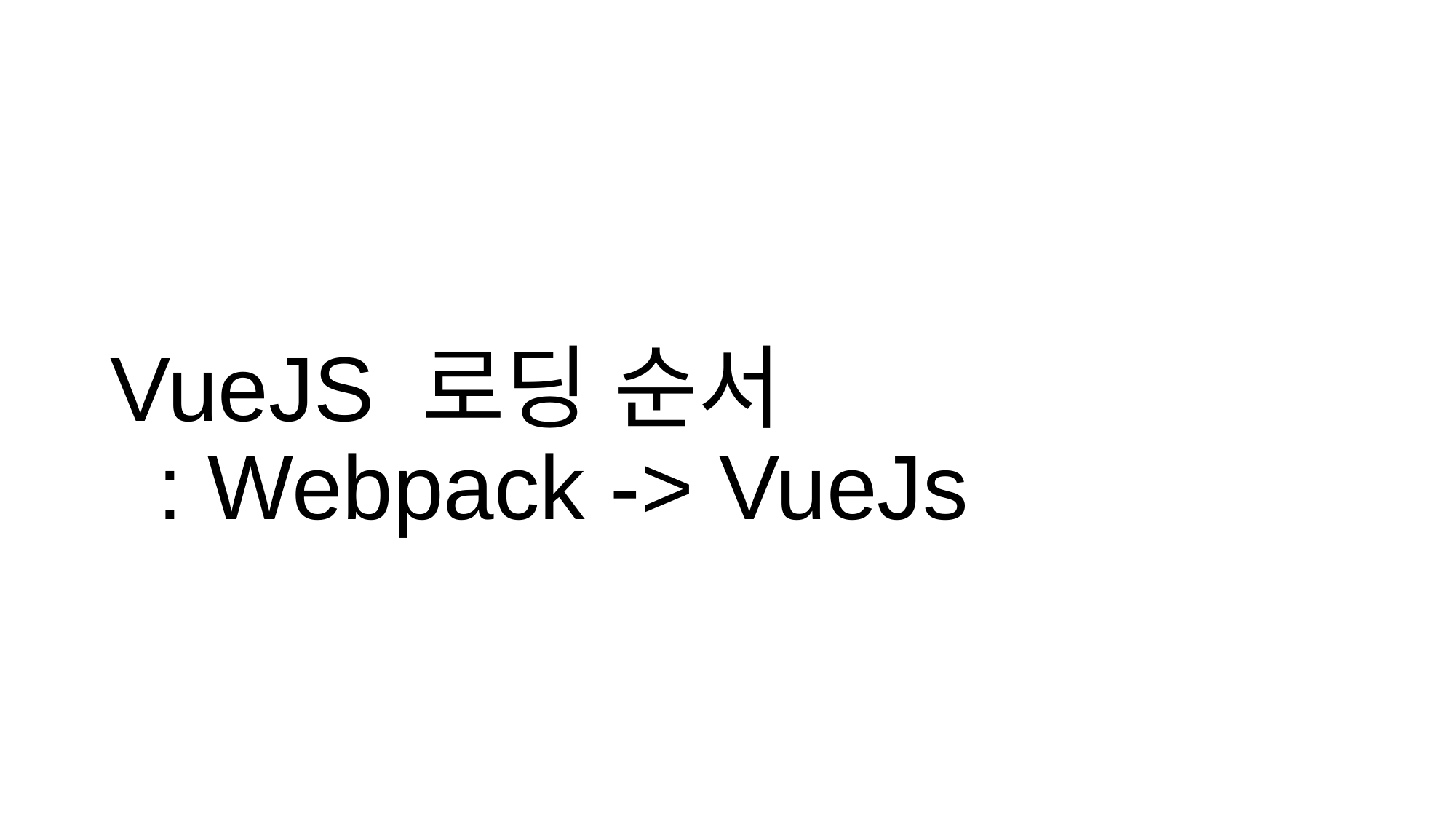

# VueJS 로딩 순서 : Webpack -> VueJs